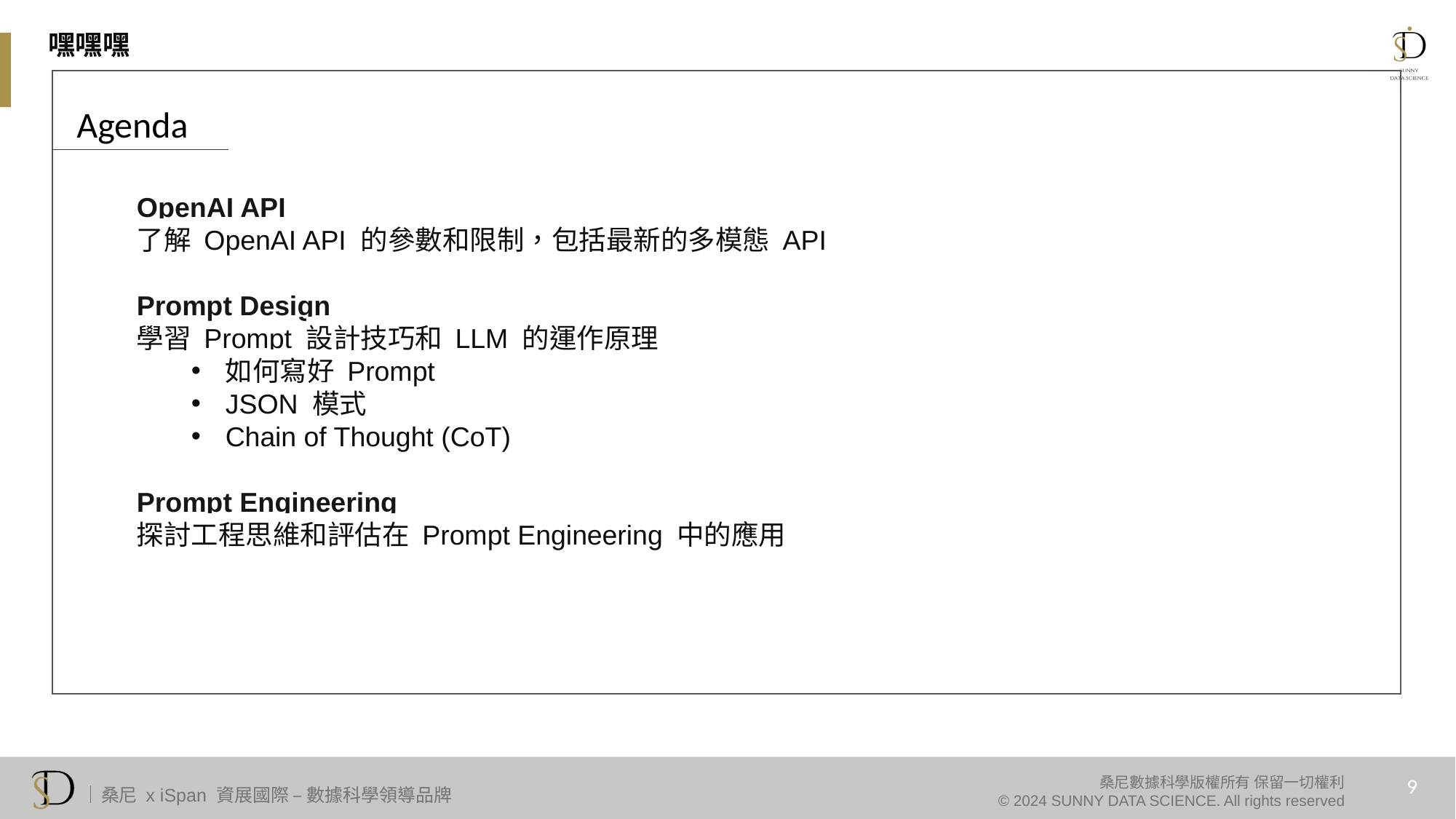

嘿嘿嘿

Agenda
OpenAI API
了解 OpenAI API 的參數和限制，包括最新的多模態 API

Prompt Design
學習 Prompt 設計技巧和 LLM 的運作原理
如何寫好 Prompt
JSON 模式
Chain of Thought (CoT)

Prompt Engineering
探討工程思維和評估在 Prompt Engineering 中的應用